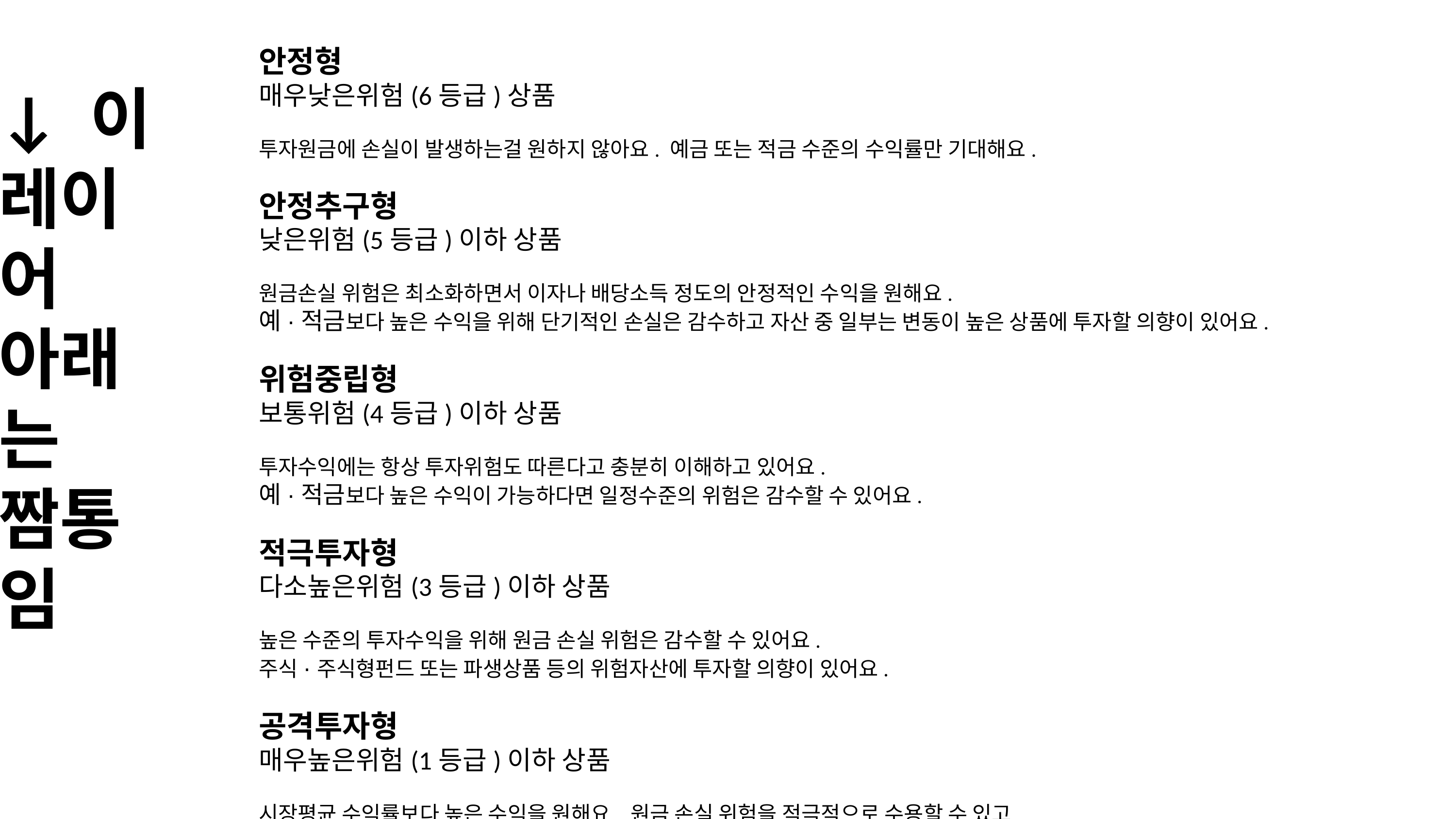

안정형
매우낮은위험(6등급)상품

투자원금에 손실이 발생하는걸 원하지 않아요. 예금 또는 적금 수준의 수익률만 기대해요.

안정추구형
낮은위험(5등급)이하 상품

원금손실 위험은 최소화하면서 이자나 배당소득 정도의 안정적인 수익을 원해요.
예·적금보다 높은 수익을 위해 단기적인 손실은 감수하고 자산 중 일부는 변동이 높은 상품에 투자할 의향이 있어요.

위험중립형
보통위험(4등급)이하 상품

투자수익에는 항상 투자위험도 따른다고 충분히 이해하고 있어요.
예·적금보다 높은 수익이 가능하다면 일정수준의 위험은 감수할 수 있어요.

적극투자형
다소높은위험(3등급)이하 상품

높은 수준의 투자수익을 위해 원금 손실 위험은 감수할 수 있어요.
주식·주식형펀드 또는 파생상품 등의 위험자산에 투자할 의향이 있어요.

공격투자형
매우높은위험(1등급)이하 상품

시장평균 수익률보다 높은 수익을 원해요. 원금 손실 위험을 적극적으로 수용할 수 있고,
주식·주식형펀드 또는 파생상품 등의 위험자산에 투자할 의향도 있어요.
↓ 이 레이어 아래는 짬통임